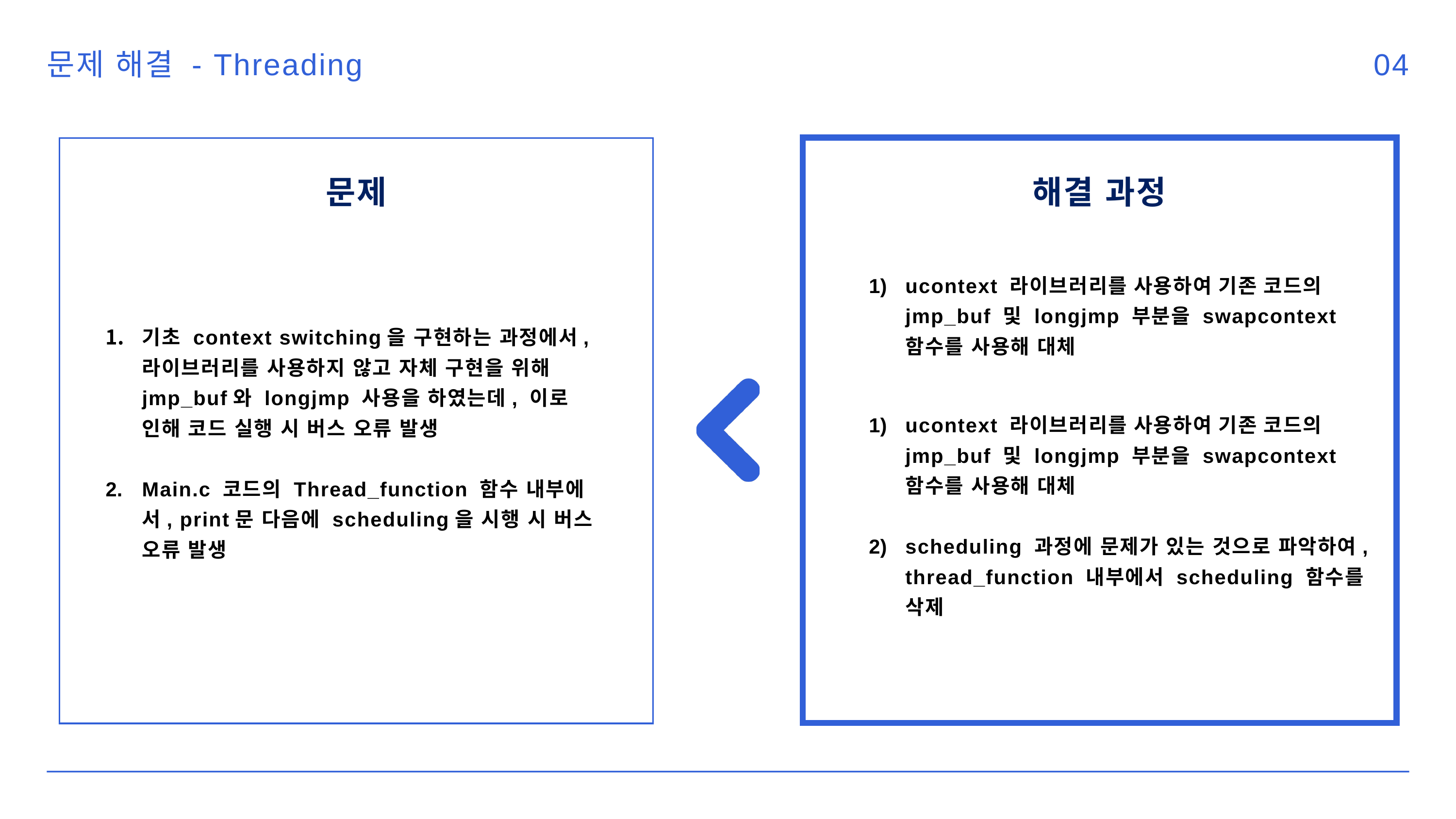

문제 해결 - Threading
04

문제
해결 과정
ucontext 라이브러리를 사용하여 기존 코드의     jmp_buf 및 longjmp 부분을 swapcontext 함수를 사용해 대체
기초 context switching을 구현하는 과정에서, 라이브러리를 사용하지 않고 자체 구현을 위해 jmp_buf와 longjmp 사용을 하였는데, 이로 인해 코드 실행 시 버스 오류 발생

Main.c 코드의 Thread_function 함수 내부에서, print문 다음에 scheduling을 시행 시 버스 오류 발생

ucontext 라이브러리를 사용하여 기존 코드의     jmp_buf 및 longjmp 부분을 swapcontext 함수를 사용해 대체

scheduling 과정에 문제가 있는 것으로 파악하여,    thread_function 내부에서 scheduling 함수를 삭제